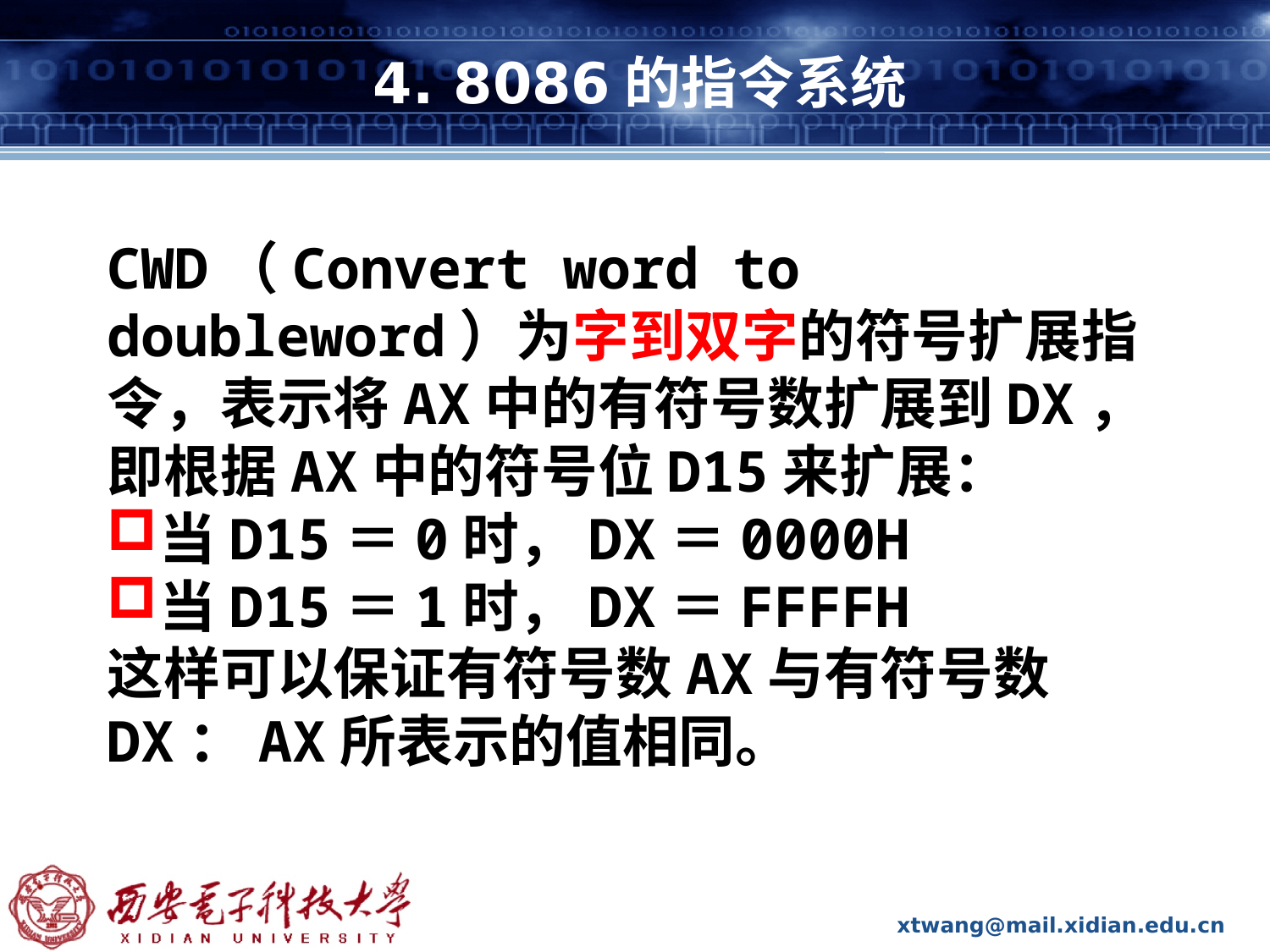

# 4. 8086的指令系统
CWD（Convert word to doubleword）为字到双字的符号扩展指令，表示将AX中的有符号数扩展到DX，即根据AX中的符号位D15来扩展：
当D15＝0时，DX＝0000H
当D15＝1时，DX＝FFFFH
这样可以保证有符号数AX与有符号数DX：AX所表示的值相同。